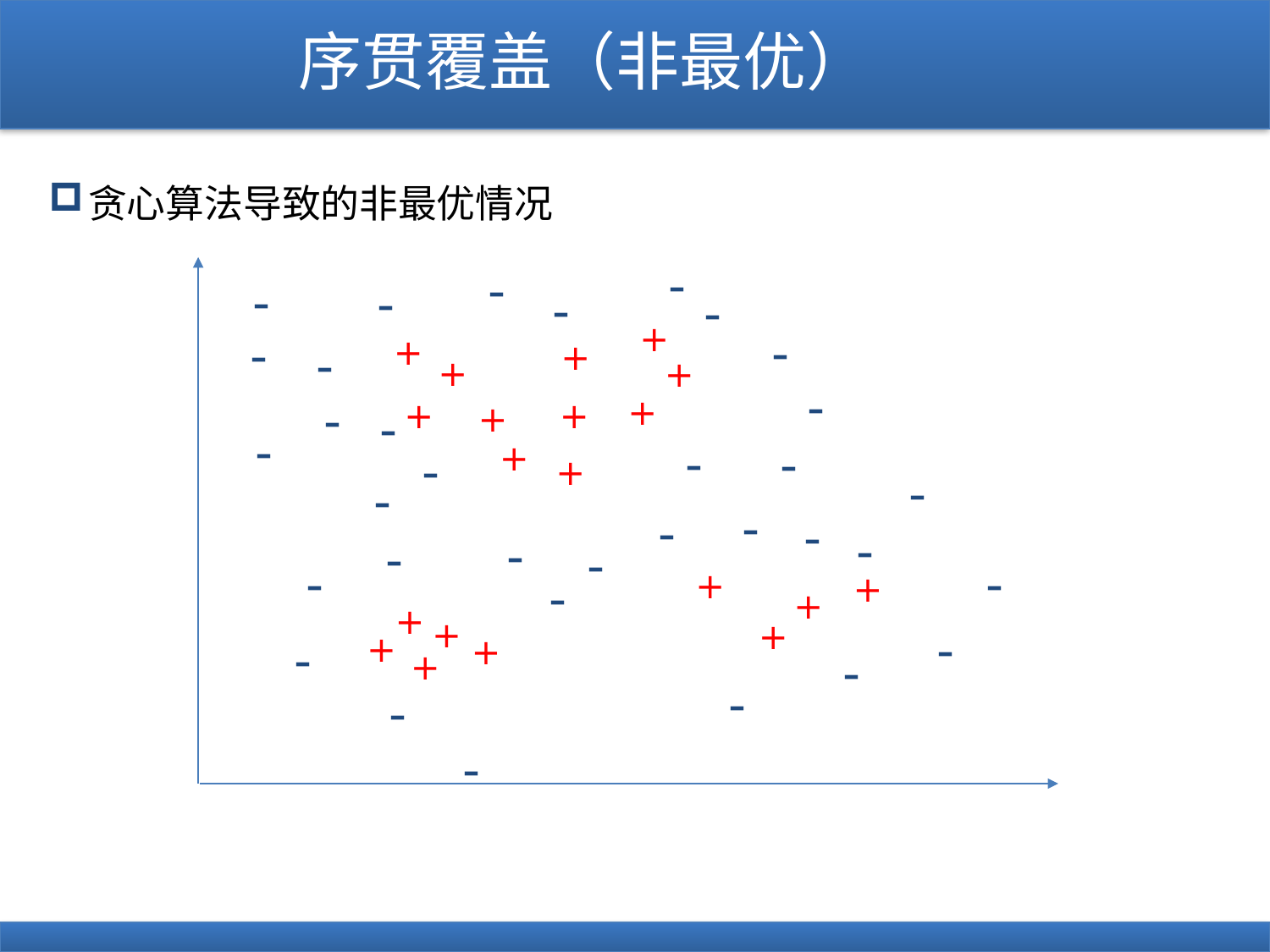

# 序贯覆盖（非最优）
贪心算法导致的非最优情况
-
-
-
-
-
-
-
-
-
-
-
-
-
-
-
-
-
-
-
-
-
-
-
-
-
-
-
-
-
-
-
-
-
+
+
+
+
+
+
+
+
+
+
+
+
+
+
+
+
+
+
+
+
-